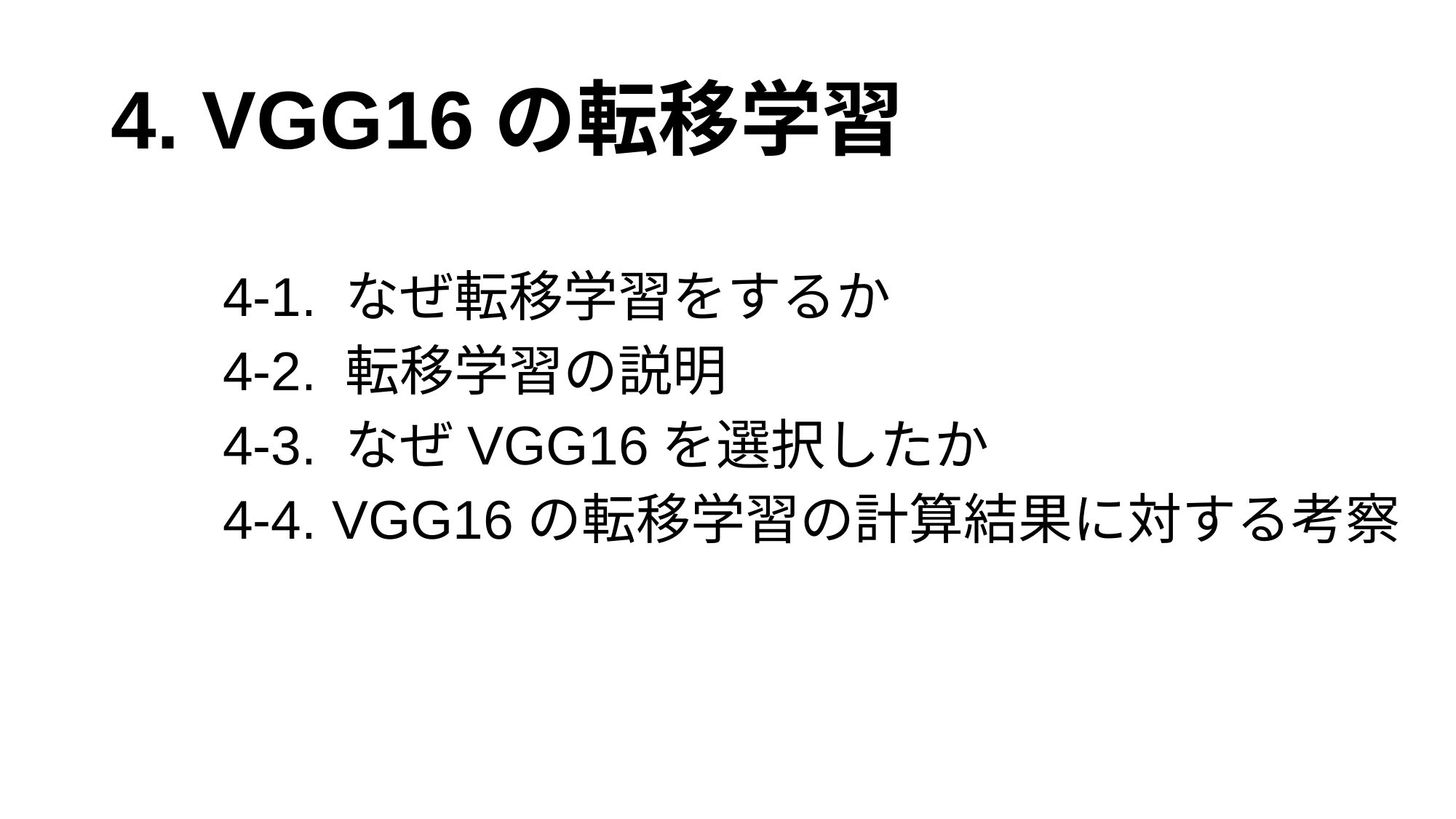

# 4. VGG16の転移学習
4-1. なぜ転移学習をするか
4-2. 転移学習の説明
4-3. なぜVGG16を選択したか
4-4. VGG16の転移学習の計算結果に対する考察